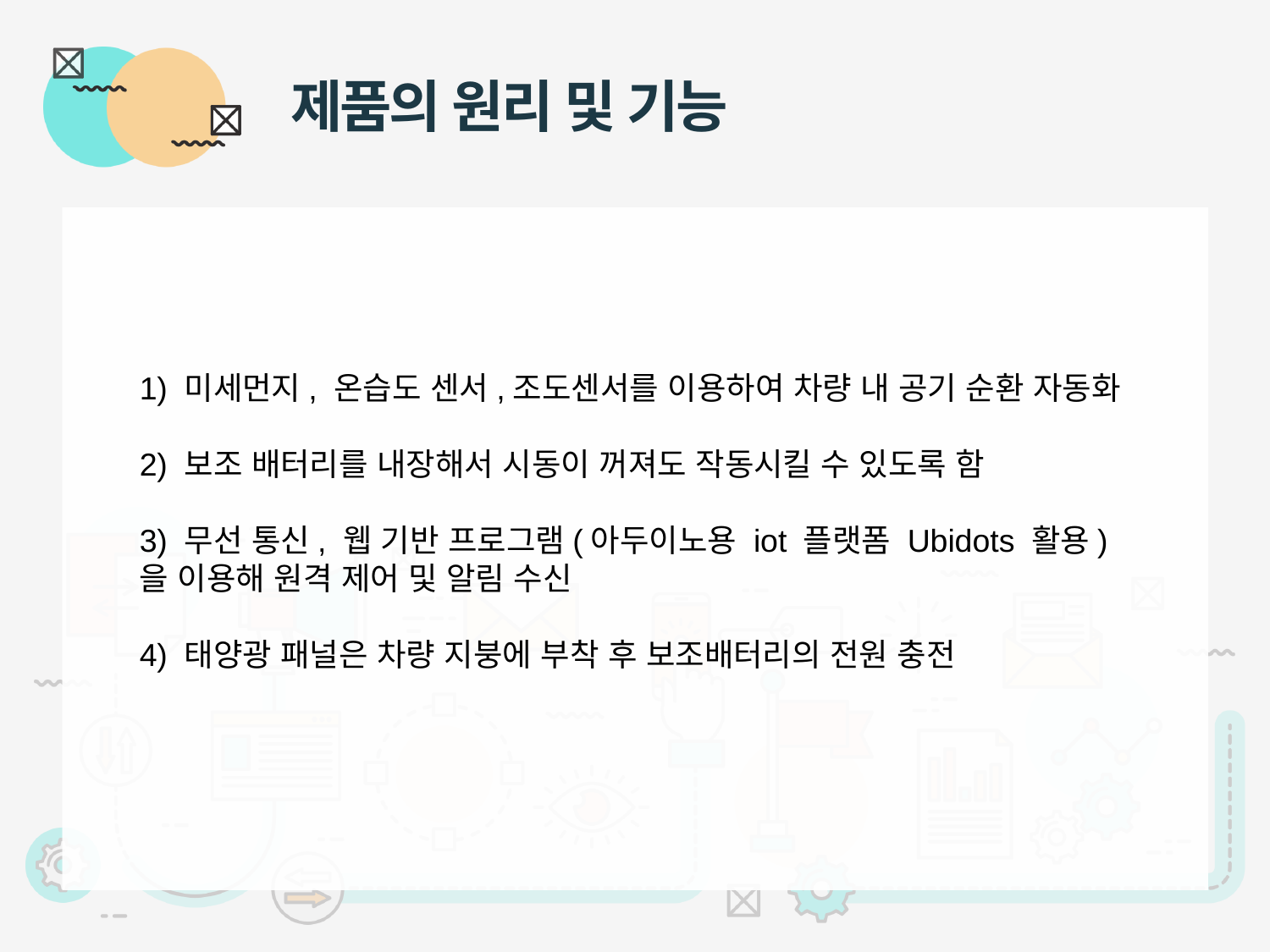

# 제품의 원리 및 기능
1) 미세먼지, 온습도 센서,조도센서를 이용하여 차량 내 공기 순환 자동화

2) 보조 배터리를 내장해서 시동이 꺼져도 작동시킬 수 있도록 함

3) 무선 통신, 웹 기반 프로그램(아두이노용 iot 플랫폼 Ubidots 활용)을 이용해 원격 제어 및 알림 수신
4) 태양광 패널은 차량 지붕에 부착 후 보조배터리의 전원 충전